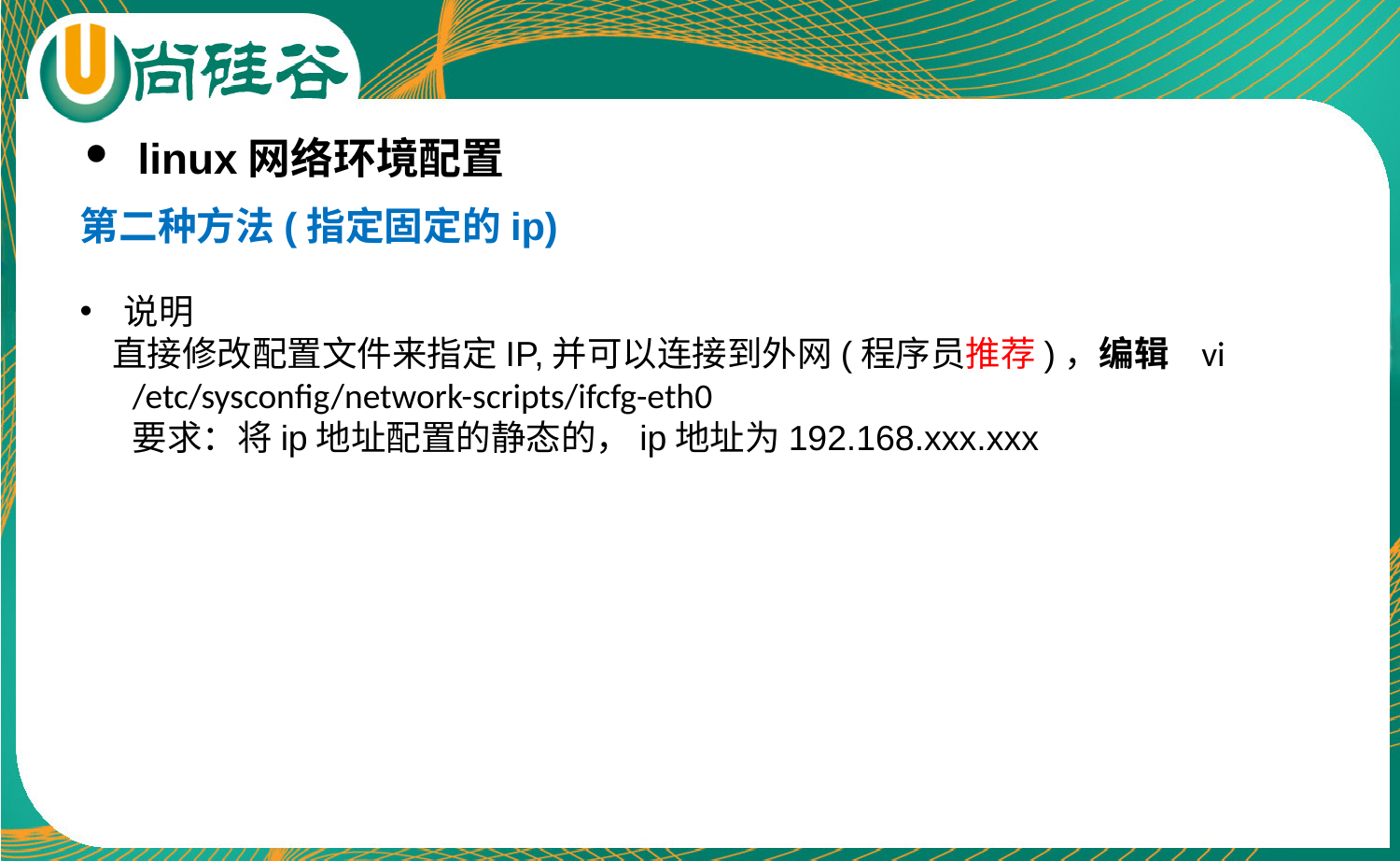

linux网络环境配置
第二种方法(指定固定的ip)

说明
   直接修改配置文件来指定IP,并可以连接到外网(程序员推荐)，编辑   vi  /etc/sysconfig/network-scripts/ifcfg-eth0
	要求：将ip地址配置的静态的，ip地址为192.168.xxx.xxx